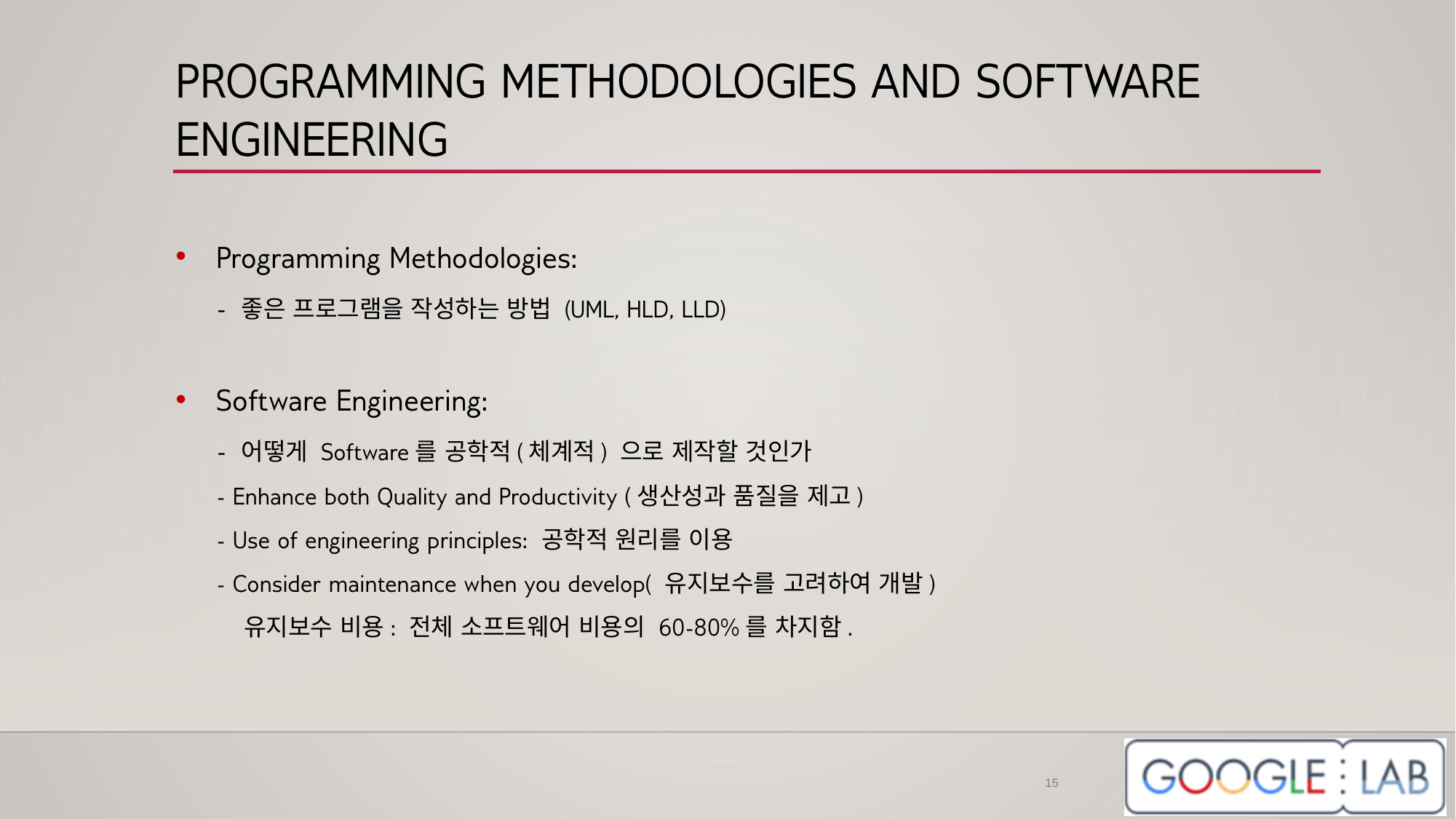

# PROGRAMMING METHODOLOGIES AND SOFTWARE ENGINEERING
Programming Methodologies:
- 좋은 프로그램을 작성하는 방법 (UML, HLD, LLD)
Software Engineering:
- 어떻게 Software를 공학적(체계적) 으로 제작할 것인가
- Enhance both Quality and Productivity (생산성과 품질을 제고)
- Use of engineering principles: 공학적 원리를 이용
- Consider maintenance when you develop( 유지보수를 고려하여 개발)
   유지보수 비용: 전체 소프트웨어 비용의 60-80%를 차지함.
15